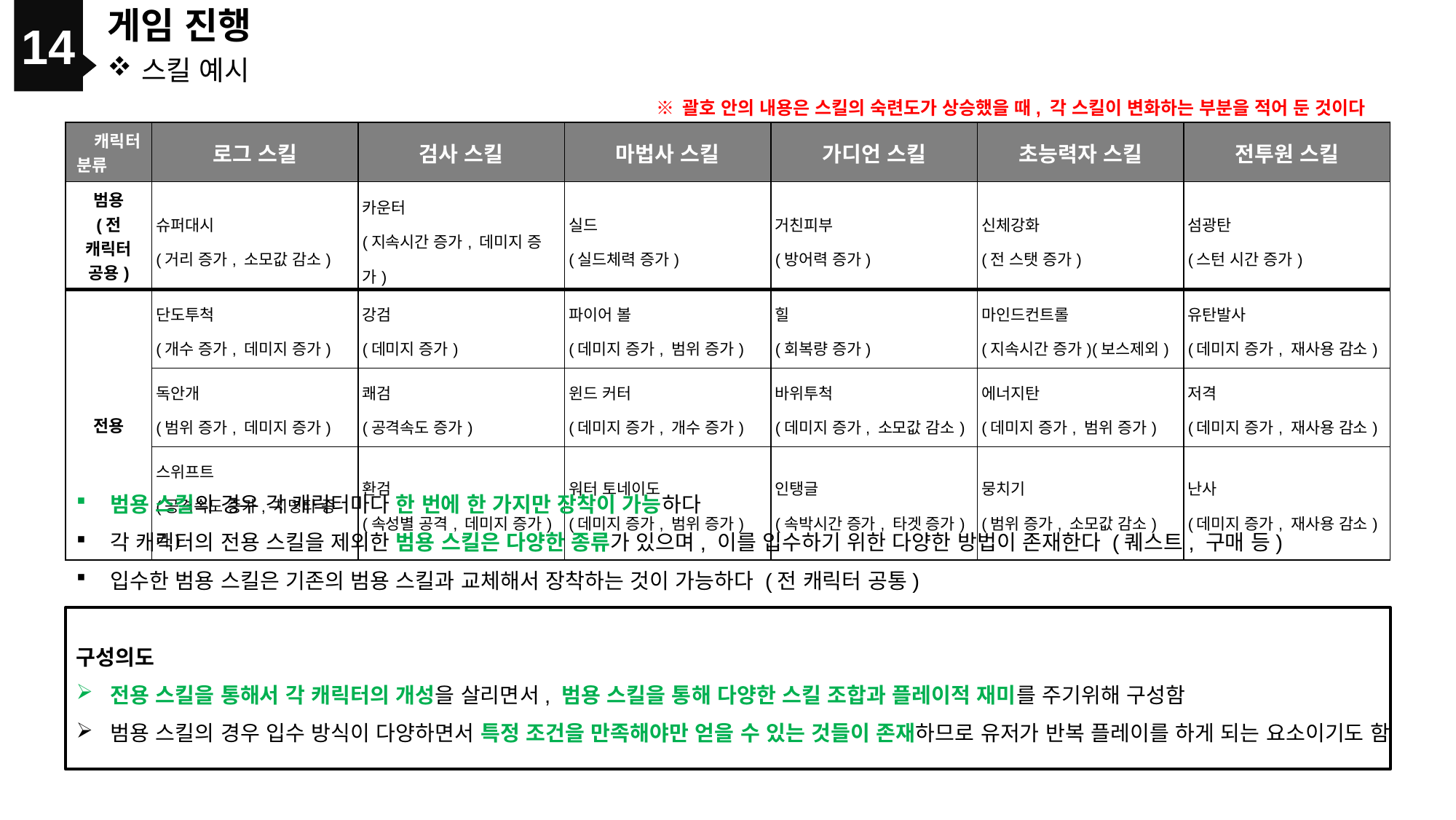

14
게임 진행
스킬 예시
※ 괄호 안의 내용은 스킬의 숙련도가 상승했을 때, 각 스킬이 변화하는 부분을 적어 둔 것이다
| 캐릭터 분류 | 로그 스킬 | 검사 스킬 | 마법사 스킬 | 가디언 스킬 | 초능력자 스킬 | 전투원 스킬 |
| --- | --- | --- | --- | --- | --- | --- |
| 범용 (전 캐릭터 공용) | 슈퍼대시 (거리 증가, 소모값 감소) | 카운터 (지속시간 증가, 데미지 증가) | 실드 (실드체력 증가) | 거친피부 (방어력 증가) | 신체강화 (전 스탯 증가) | 섬광탄 (스턴 시간 증가) |
| 전용 | 단도투척 (개수 증가, 데미지 증가) | 강검 (데미지 증가) | 파이어 볼 (데미지 증가, 범위 증가) | 힐 (회복량 증가) | 마인드컨트롤 (지속시간 증가)(보스제외) | 유탄발사 (데미지 증가, 재사용 감소) |
|  | 독안개 (범위 증가, 데미지 증가) | 쾌검 (공격속도 증가) | 윈드 커터 (데미지 증가, 개수 증가) | 바위투척 (데미지 증가, 소모값 감소) | 에너지탄 (데미지 증가, 범위 증가) | 저격 (데미지 증가, 재사용 감소) |
|  | 스위프트 (공격속도 증가, 치명타 증가) | 환검 (속성별 공격, 데미지 증가) | 워터 토네이도 (데미지 증가, 범위 증가) | 인탱글 (속박시간 증가, 타겟 증가) | 뭉치기 (범위 증가, 소모값 감소) | 난사 (데미지 증가, 재사용 감소) |
범용 스킬의 경우 각 캐릭터마다 한 번에 한 가지만 장착이 가능하다
각 캐릭터의 전용 스킬을 제외한 범용 스킬은 다양한 종류가 있으며, 이를 입수하기 위한 다양한 방법이 존재한다 (퀘스트, 구매 등)
입수한 범용 스킬은 기존의 범용 스킬과 교체해서 장착하는 것이 가능하다 (전 캐릭터 공통)

구성의도
전용 스킬을 통해서 각 캐릭터의 개성을 살리면서, 범용 스킬을 통해 다양한 스킬 조합과 플레이적 재미를 주기위해 구성함
범용 스킬의 경우 입수 방식이 다양하면서 특정 조건을 만족해야만 얻을 수 있는 것들이 존재하므로 유저가 반복 플레이를 하게 되는 요소이기도 함